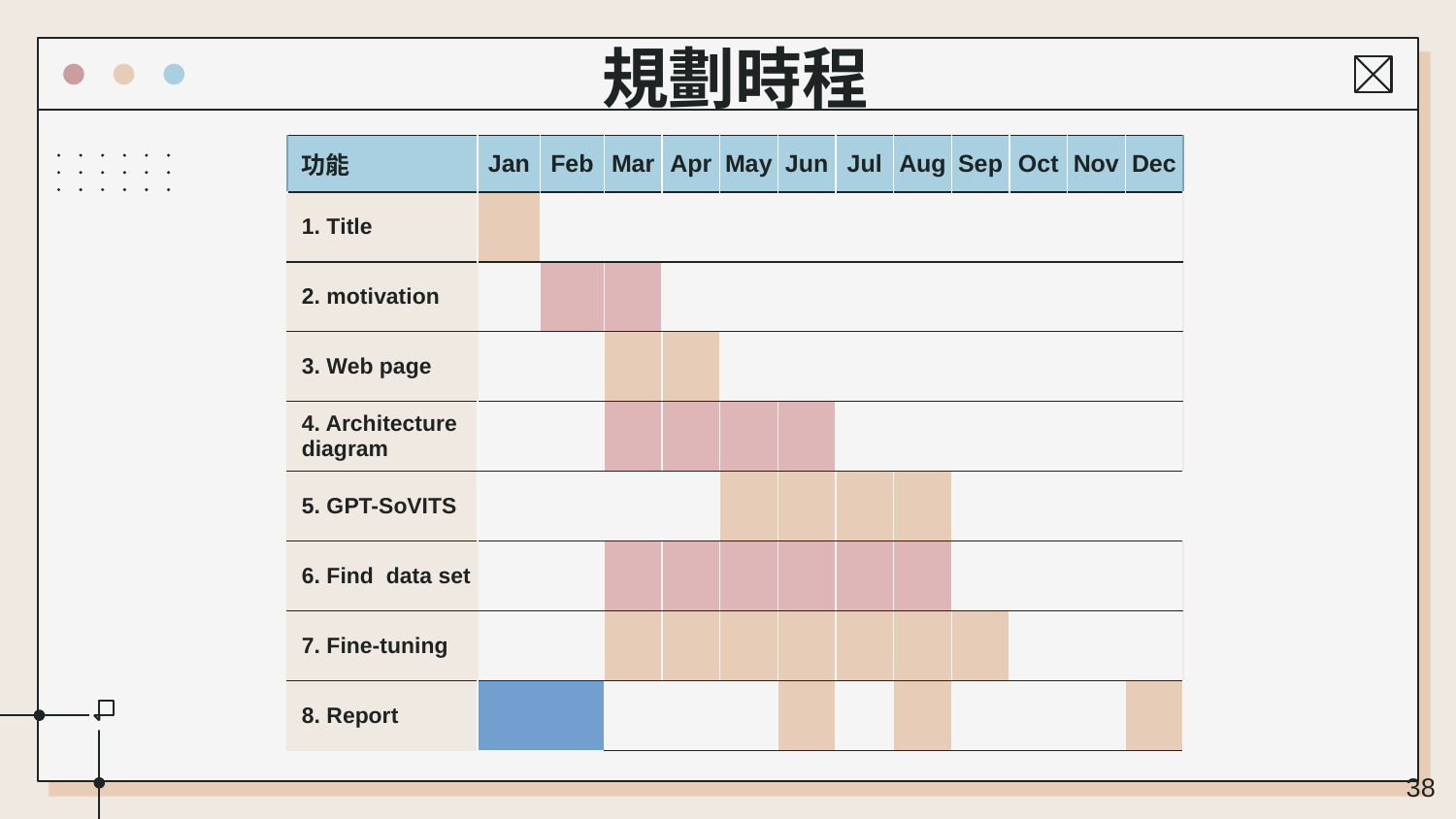

# 規劃時程
| 功能 |  |  | Jan | Feb | Mar | Apr | May | Jun | Jul | Aug | Sep | Oct | Nov | Dec |
| --- | --- | --- | --- | --- | --- | --- | --- | --- | --- | --- | --- | --- | --- | --- |
| 1. Title |  |  |  |  |  |  |  |  |  |  |  |  |  |  |
| 2. motivation |  |  |  |  |  |  |  |  |  |  |  |  |  |  |
| 3. Web page |  |  |  |  |  |  |  |  |  |  |  |  |  |  |
| 4. Architecture diagram |  |  |  |  |  |  |  |  |  |  |  |  |  |  |
| 5. GPT-SoVITS |  |  |  |  |  |  |  |  |  |  |  |  |  |  |
| 6. Find data set |  |  |  |  |  |  |  |  |  |  |  |  |  |  |
| 7. Fine-tuning |  |  |  |  |  |  |  |  |  |  |  |  |  |  |
| 8. Report |  |  |  |  |  |  |  |  |  |  |  |  |  |  |

38